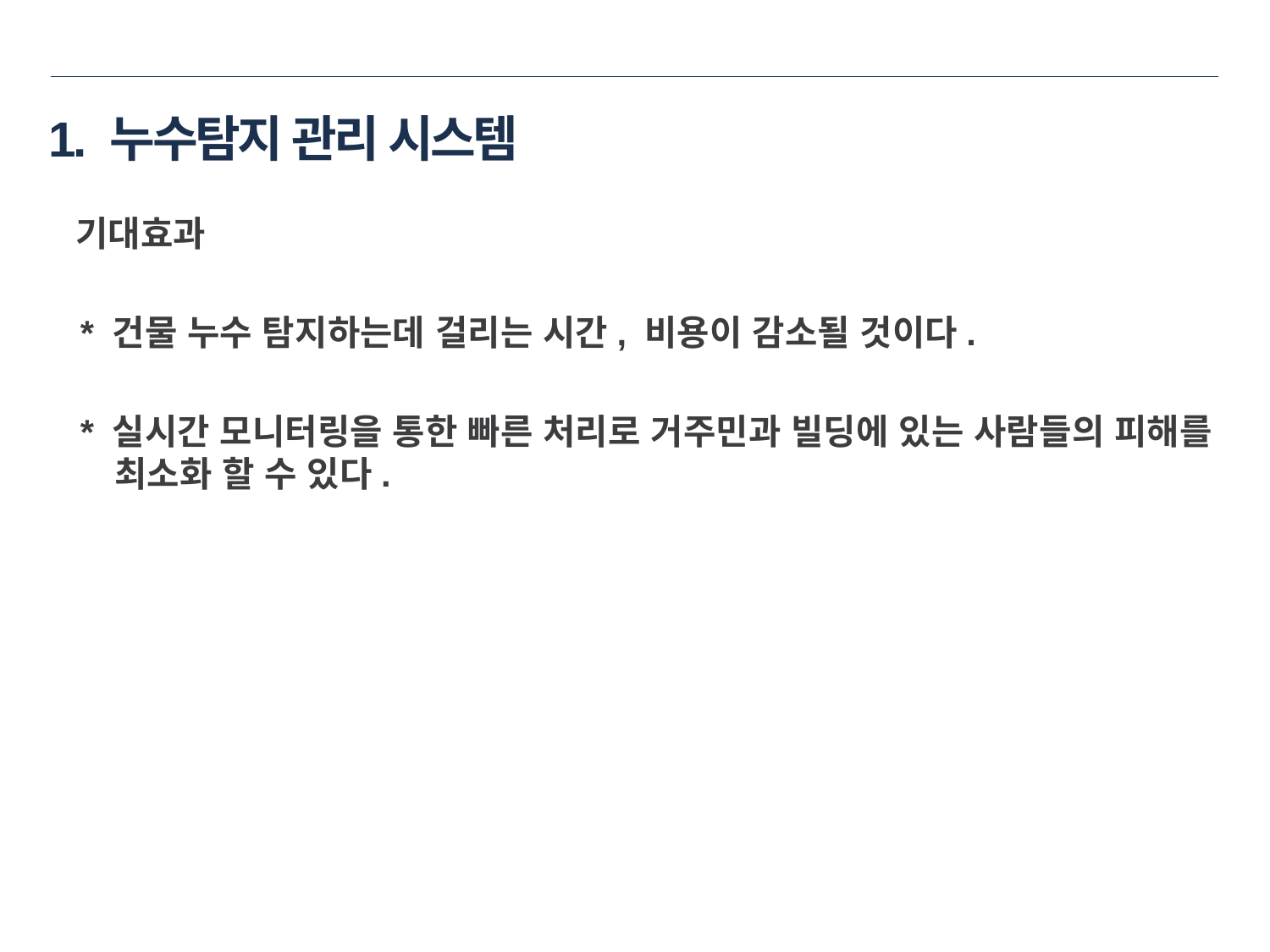

# 1. 누수탐지 관리 시스템

  기대효과

   * 건물 누수 탐지하는데 걸리는 시간, 비용이 감소될 것이다.

   * 실시간 모니터링을 통한 빠른 처리로 거주민과 빌딩에 있는 사람들의 피해를 최소화 할 수 있다.